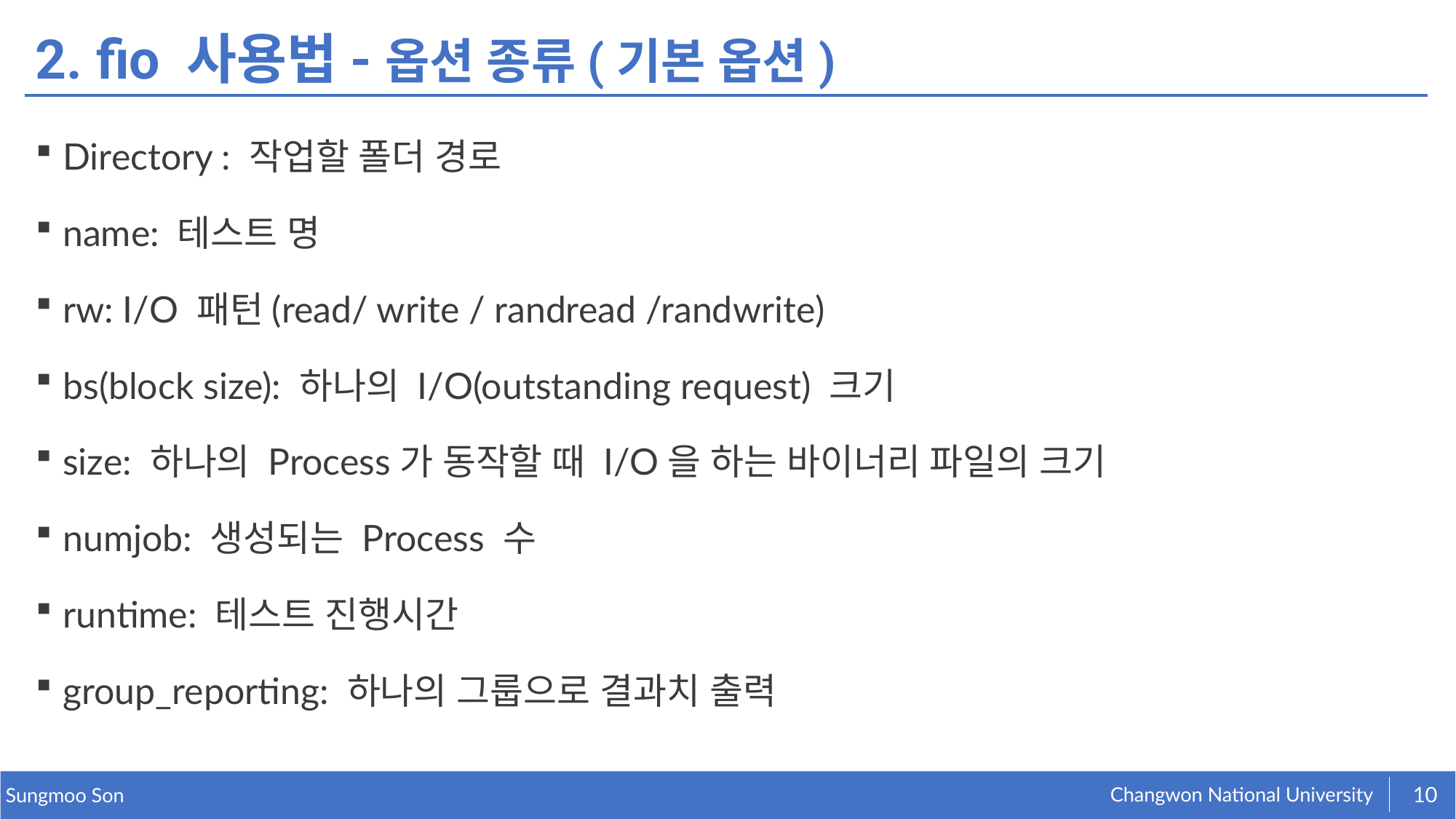

# 2. fio 사용법-옵션 종류(기본 옵션)
Directory : 작업할 폴더 경로
name: 테스트 명
rw: I/O 패턴(read/ write / randread /randwrite)
bs(block size): 하나의 I/O(outstanding request) 크기
size: 하나의 Process가 동작할 때 I/O을 하는 바이너리 파일의 크기
numjob: 생성되는 Process 수
runtime: 테스트 진행시간
group_reporting: 하나의 그룹으로 결과치 출력

10